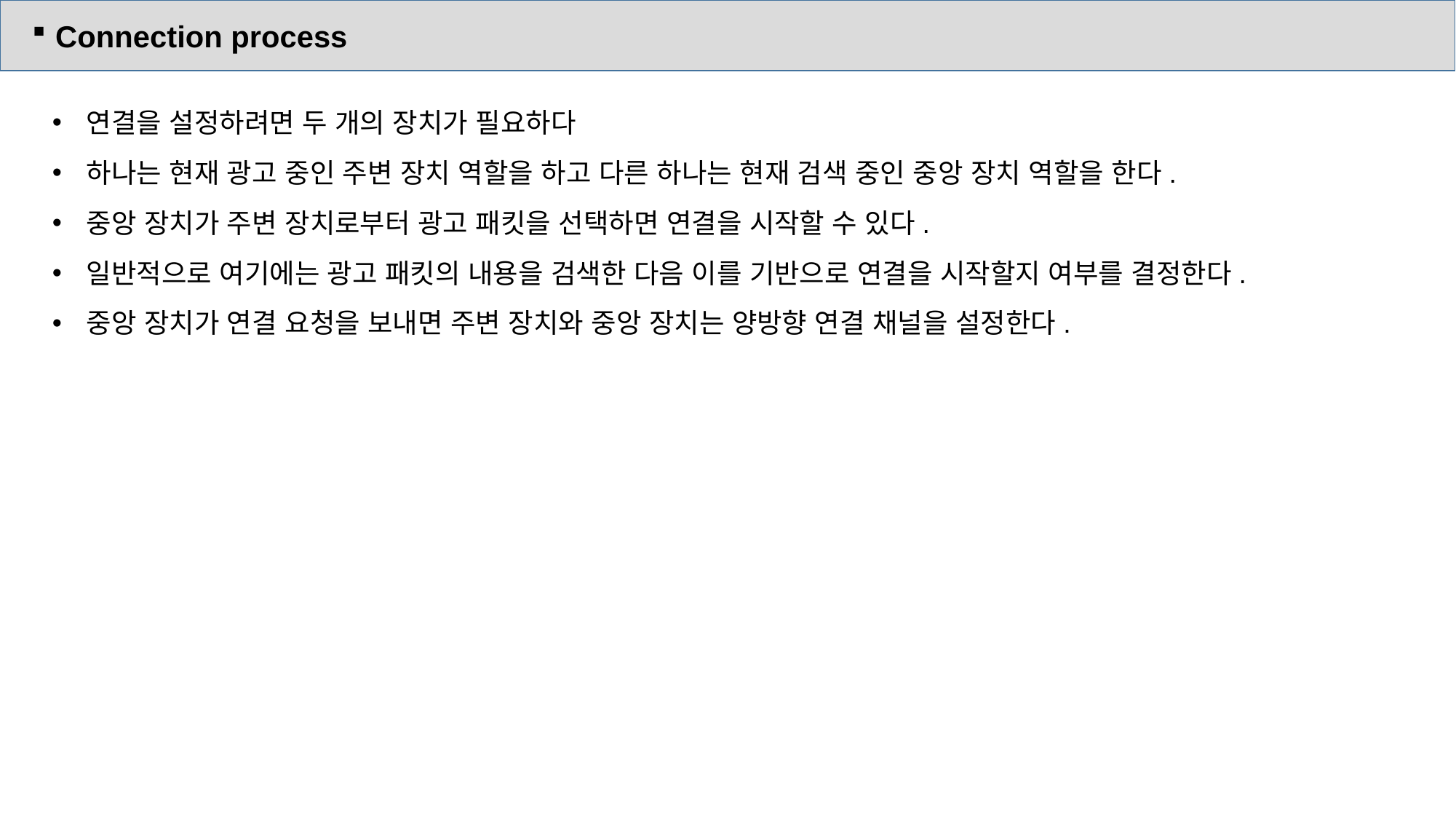

Connection process
연결을 설정하려면 두 개의 장치가 필요하다
하나는 현재 광고 중인 주변 장치 역할을 하고 다른 하나는 현재 검색 중인 중앙 장치 역할을 한다.
중앙 장치가 주변 장치로부터 광고 패킷을 선택하면 연결을 시작할 수 있다.
일반적으로 여기에는 광고 패킷의 내용을 검색한 다음 이를 기반으로 연결을 시작할지 여부를 결정한다.
중앙 장치가 연결 요청을 보내면 주변 장치와 중앙 장치는 양방향 연결 채널을 설정한다.